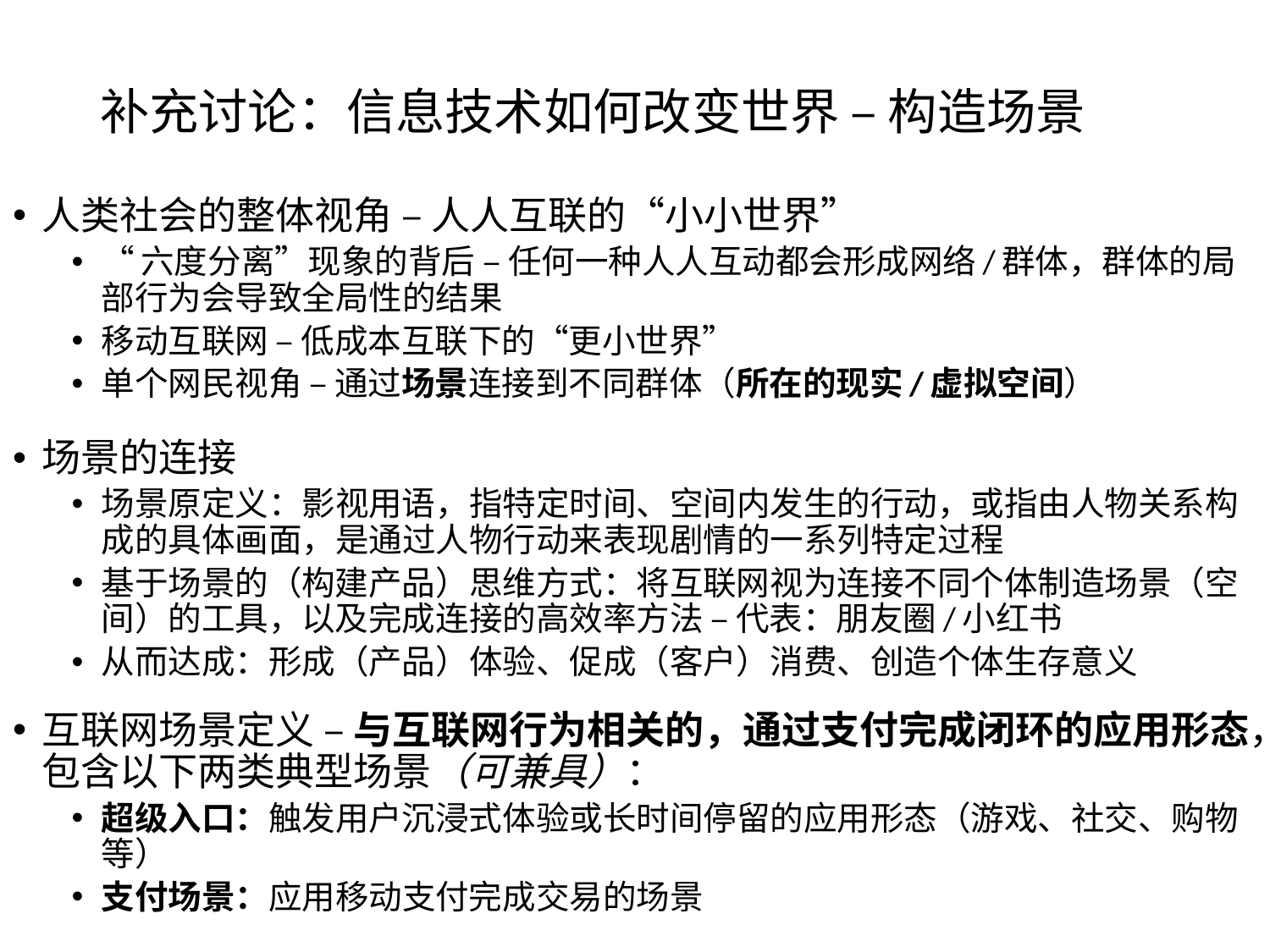

# 补充讨论：信息技术如何改变世界 – 构造场景
人类社会的整体视角 – 人人互联的“小小世界”
“六度分离”现象的背后 – 任何一种人人互动都会形成网络/群体，群体的局部行为会导致全局性的结果
移动互联网 – 低成本互联下的“更小世界”
单个网民视角 – 通过场景连接到不同群体（所在的现实/虚拟空间）

场景的连接
场景原定义：影视用语，指特定时间、空间内发生的行动，或指由人物关系构成的具体画面，是通过人物行动来表现剧情的一系列特定过程
基于场景的（构建产品）思维方式：将互联网视为连接不同个体制造场景（空间）的工具，以及完成连接的高效率方法 – 代表：朋友圈/小红书
从而达成：形成（产品）体验、促成（客户）消费、创造个体生存意义

互联网场景定义 – 与互联网行为相关的，通过支付完成闭环的应用形态，包含以下两类典型场景（可兼具）：
超级入口：触发用户沉浸式体验或长时间停留的应用形态（游戏、社交、购物等）
支付场景：应用移动支付完成交易的场景